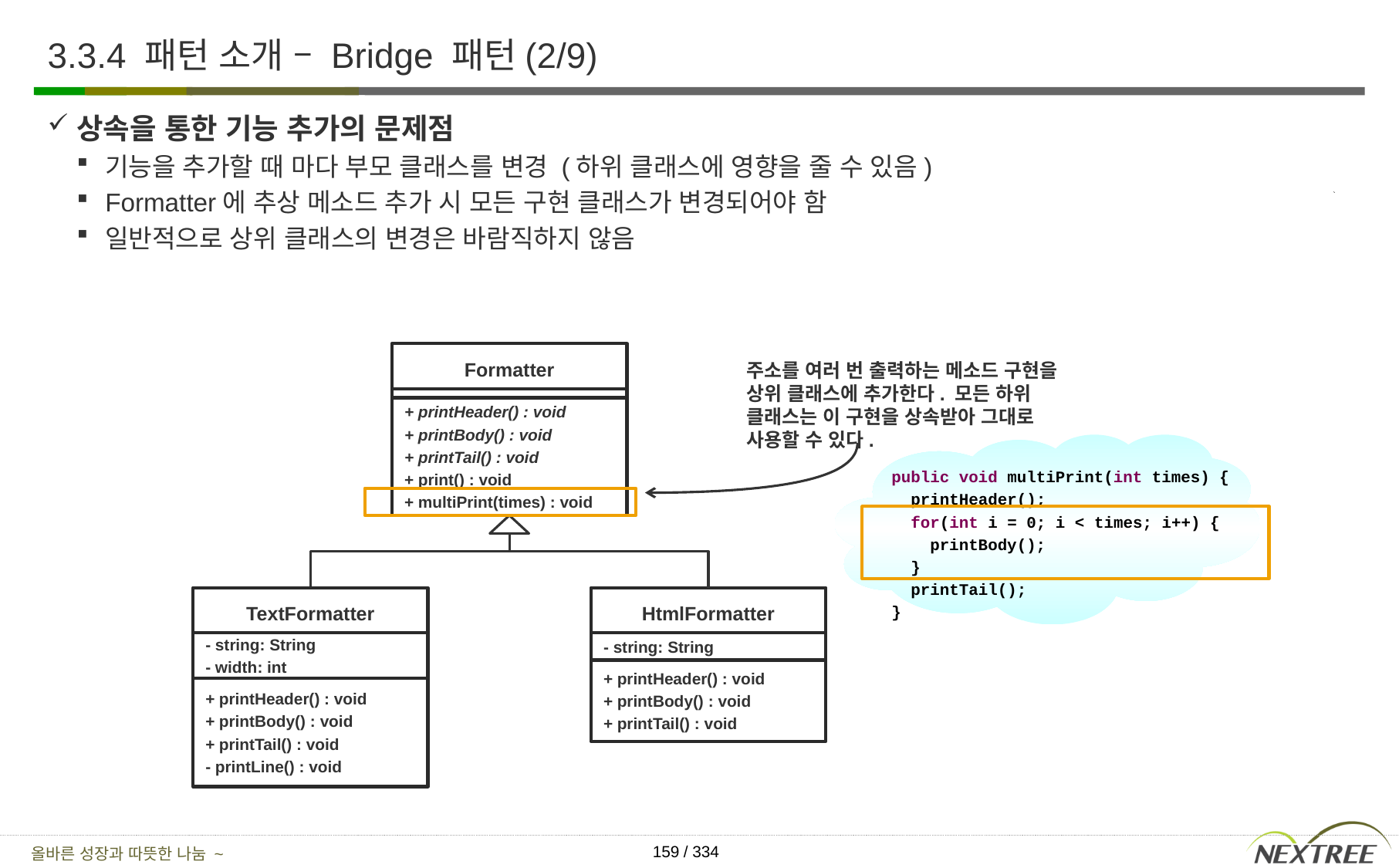

# 3.3.4 패턴 소개 – Bridge 패턴(2/9)
상속을 통한 기능 추가의 문제점
기능을 추가할 때 마다 부모 클래스를 변경 (하위 클래스에 영향을 줄 수 있음)
Formatter에 추상 메소드 추가 시 모든 구현 클래스가 변경되어야 함
일반적으로 상위 클래스의 변경은 바람직하지 않음
Formatter
주소를 여러 번 출력하는 메소드 구현을 상위 클래스에 추가한다. 모든 하위 클래스는 이 구현을 상속받아 그대로 사용할 수 있다.

+ printHeader() : void
+ printBody() : void
+ printTail() : void
+ print() : void
+ multiPrint(times) : void

public void multiPrint(int times) {
  printHeader();
  for(int i = 0; i < times; i++) {
    printBody();
  }
  printTail();
}

TextFormatter
HtmlFormatter
- string: String
- width: int
- string: String
+ printHeader() : void
+ printBody() : void
+ printTail() : void
+ printHeader() : void
+ printBody() : void
+ printTail() : void
- printLine() : void